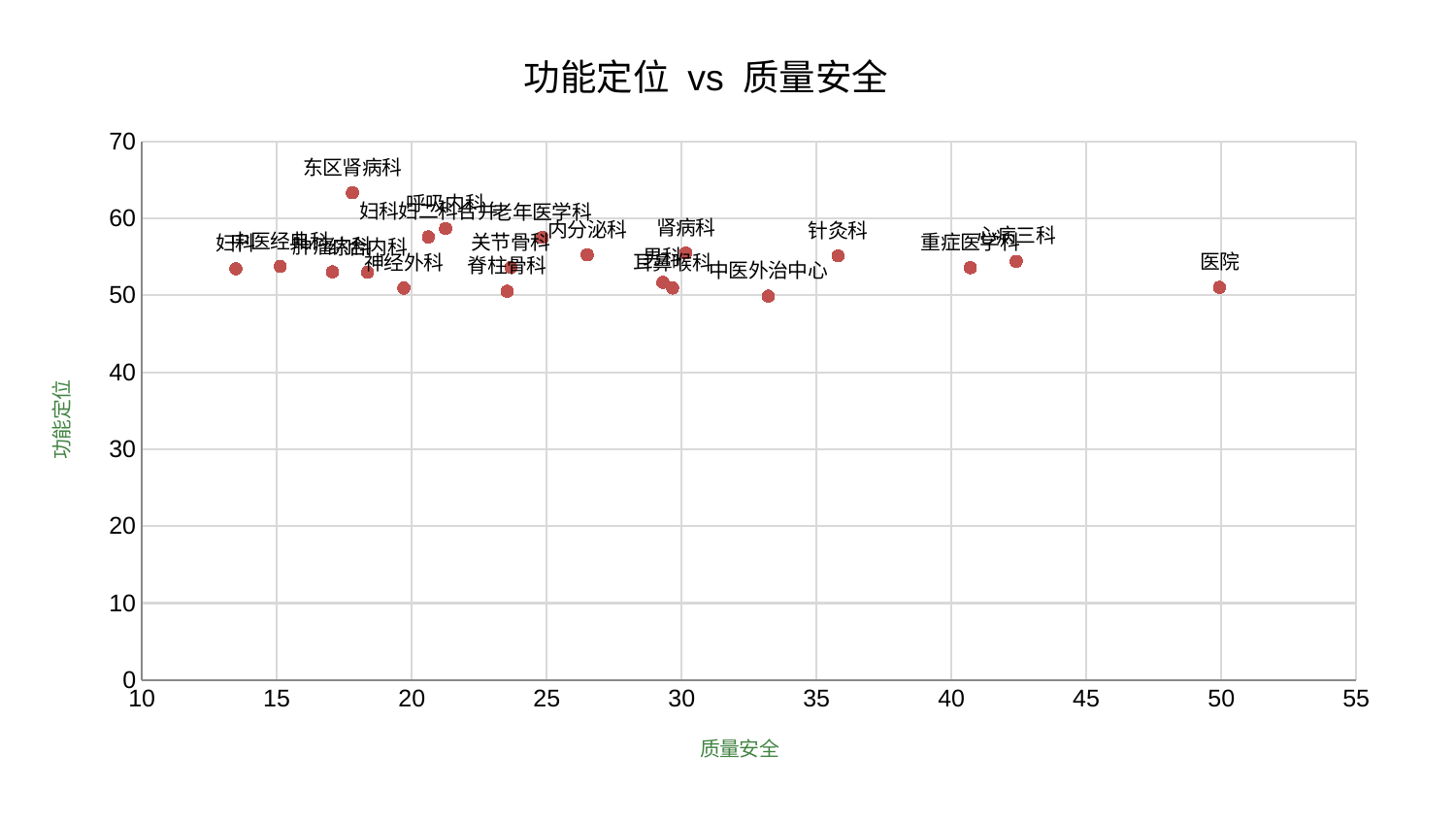

### Chart: 功能定位 vs 质量安全

| Category | 功能定位 |
|---|---|
207